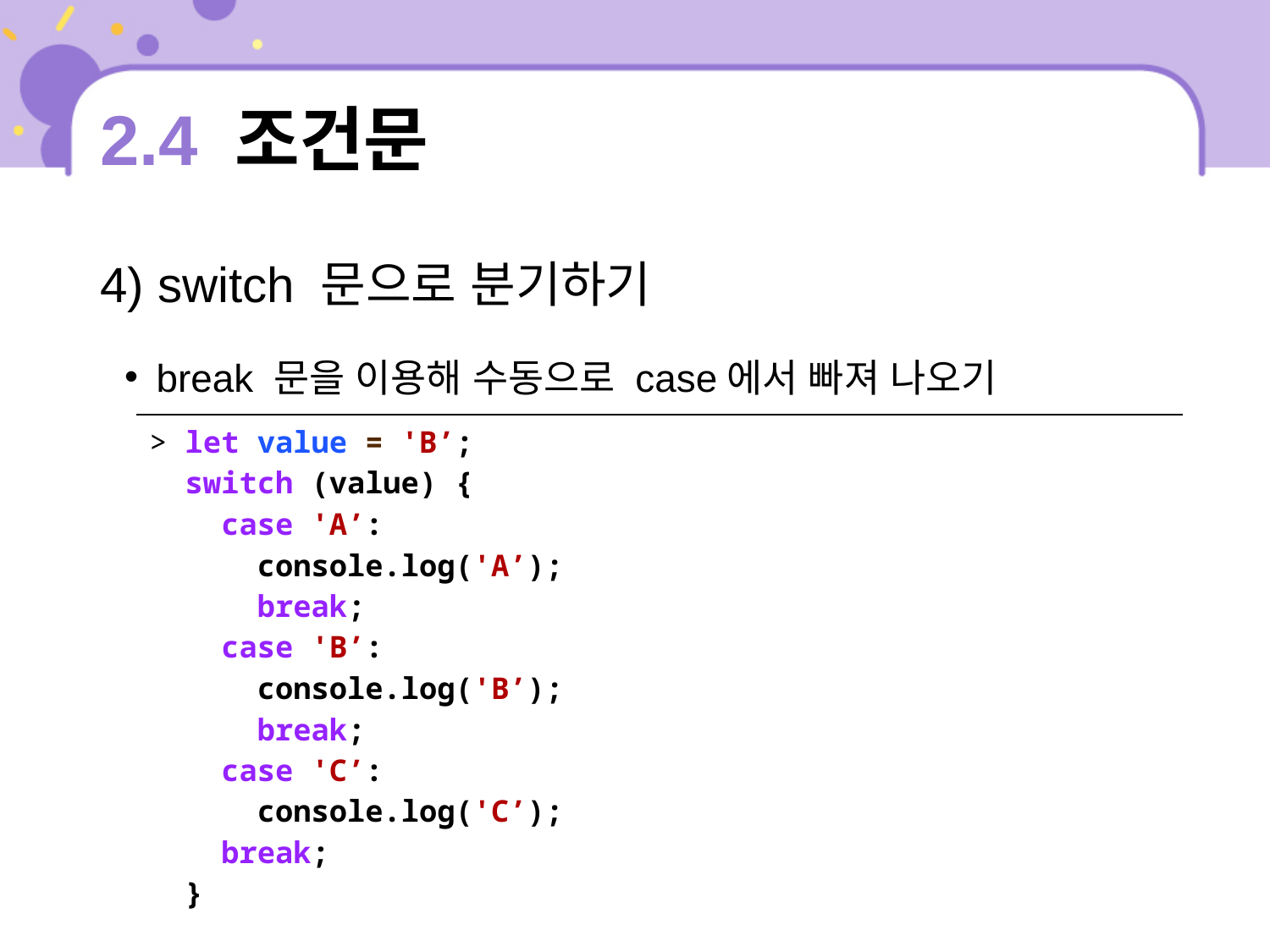

# 2.4 조건문
4) switch 문으로 분기하기
break 문을 이용해 수동으로 case에서 빠져 나오기
| > let value = 'B’; switch (value) { case 'A’: console.log('A’); break; case 'B’: console.log('B’); break; case 'C’: console.log('C’); break; } B |
| --- |